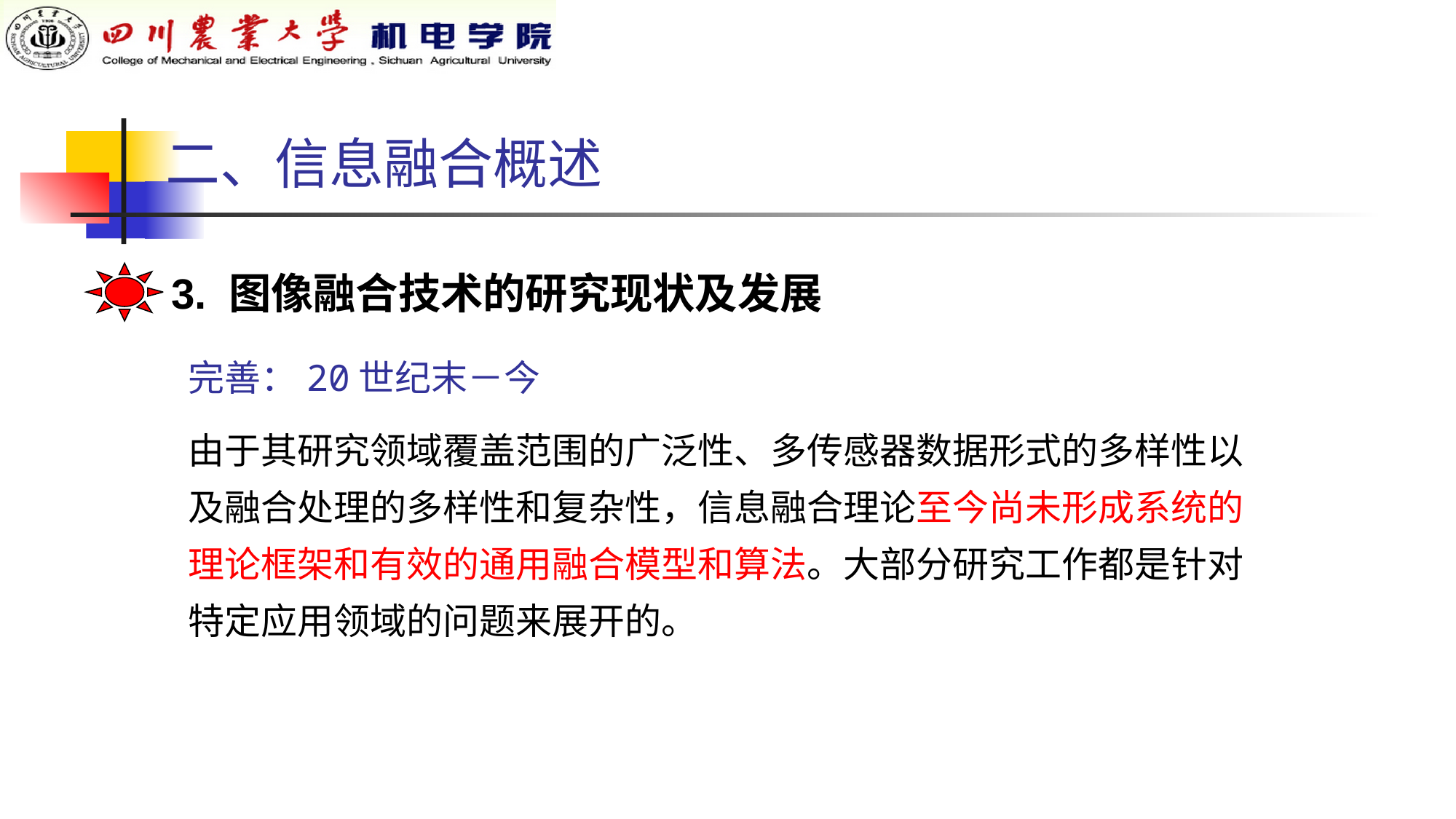

二、信息融合概述
3. 图像融合技术的研究现状及发展

完善：20世纪末－今
由于其研究领域覆盖范围的广泛性、多传感器数据形式的多样性以及融合处理的多样性和复杂性，信息融合理论至今尚未形成系统的理论框架和有效的通用融合模型和算法。大部分研究工作都是针对特定应用领域的问题来展开的。